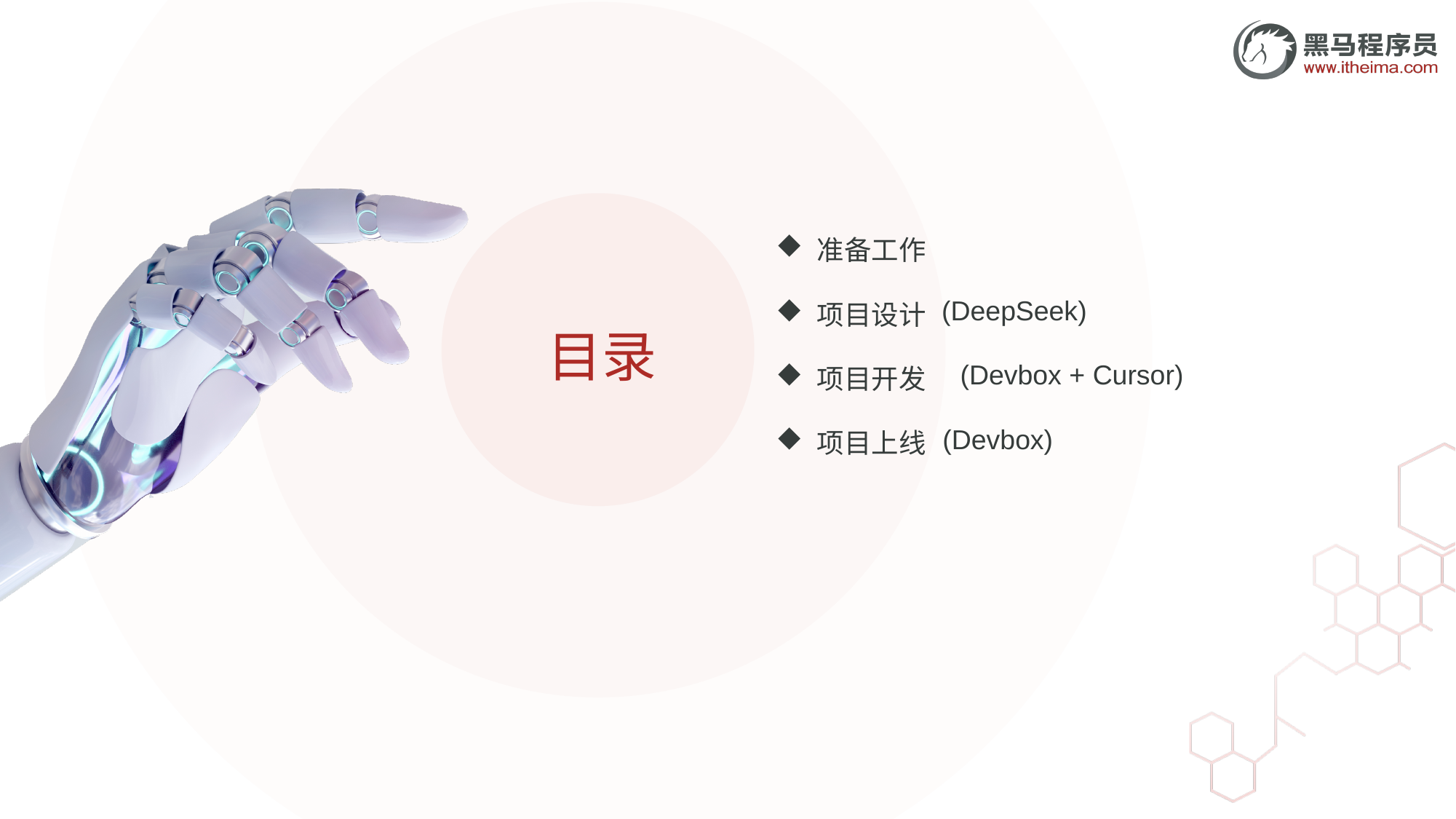

准备工作
项目设计
项目开发
项目上线
(DeepSeek)
(Devbox + Cursor)
(Devbox)